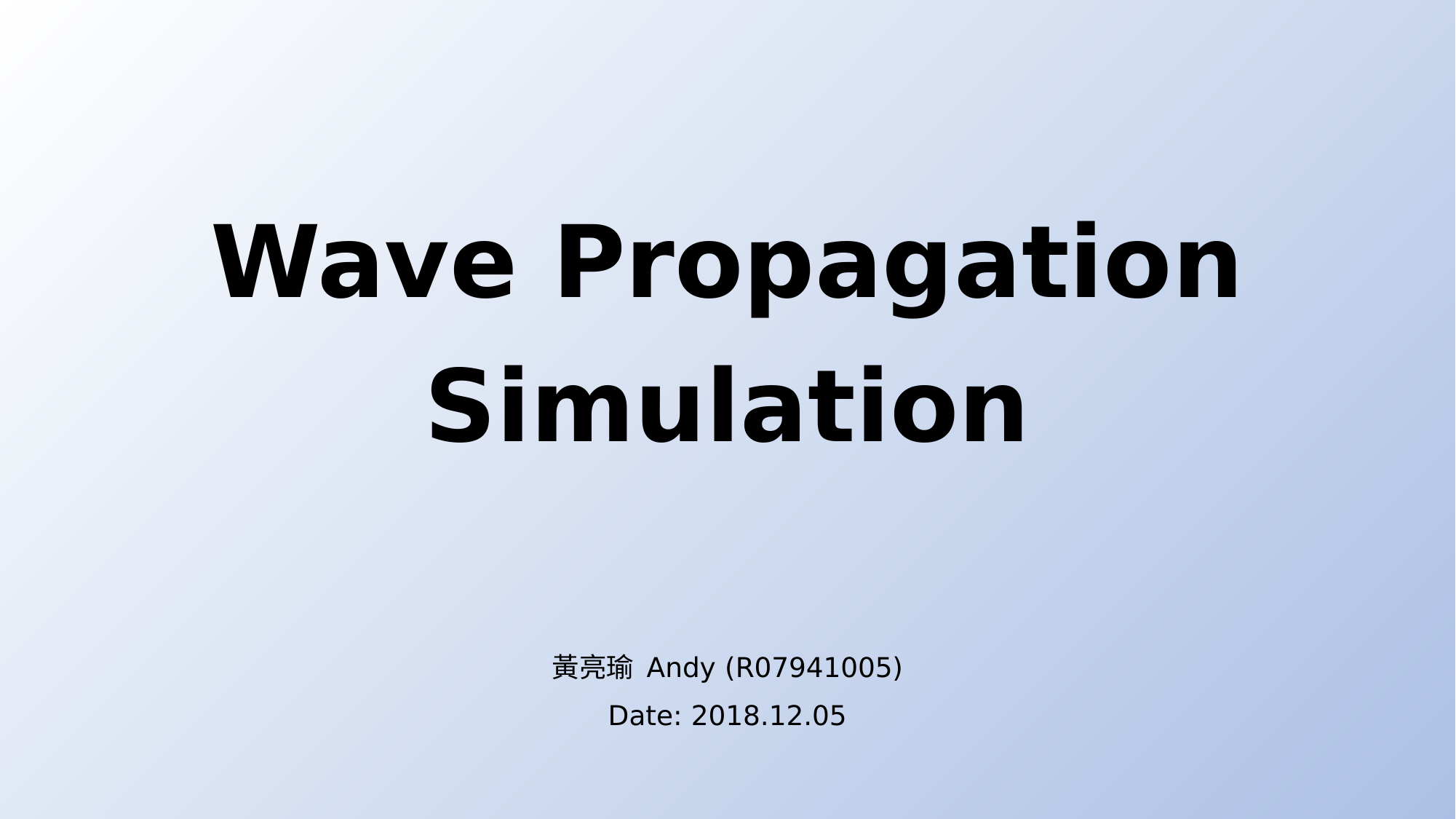

# Wave Propagation Simulation
黃亮瑜 Andy (R07941005)
Date: 2018.12.05